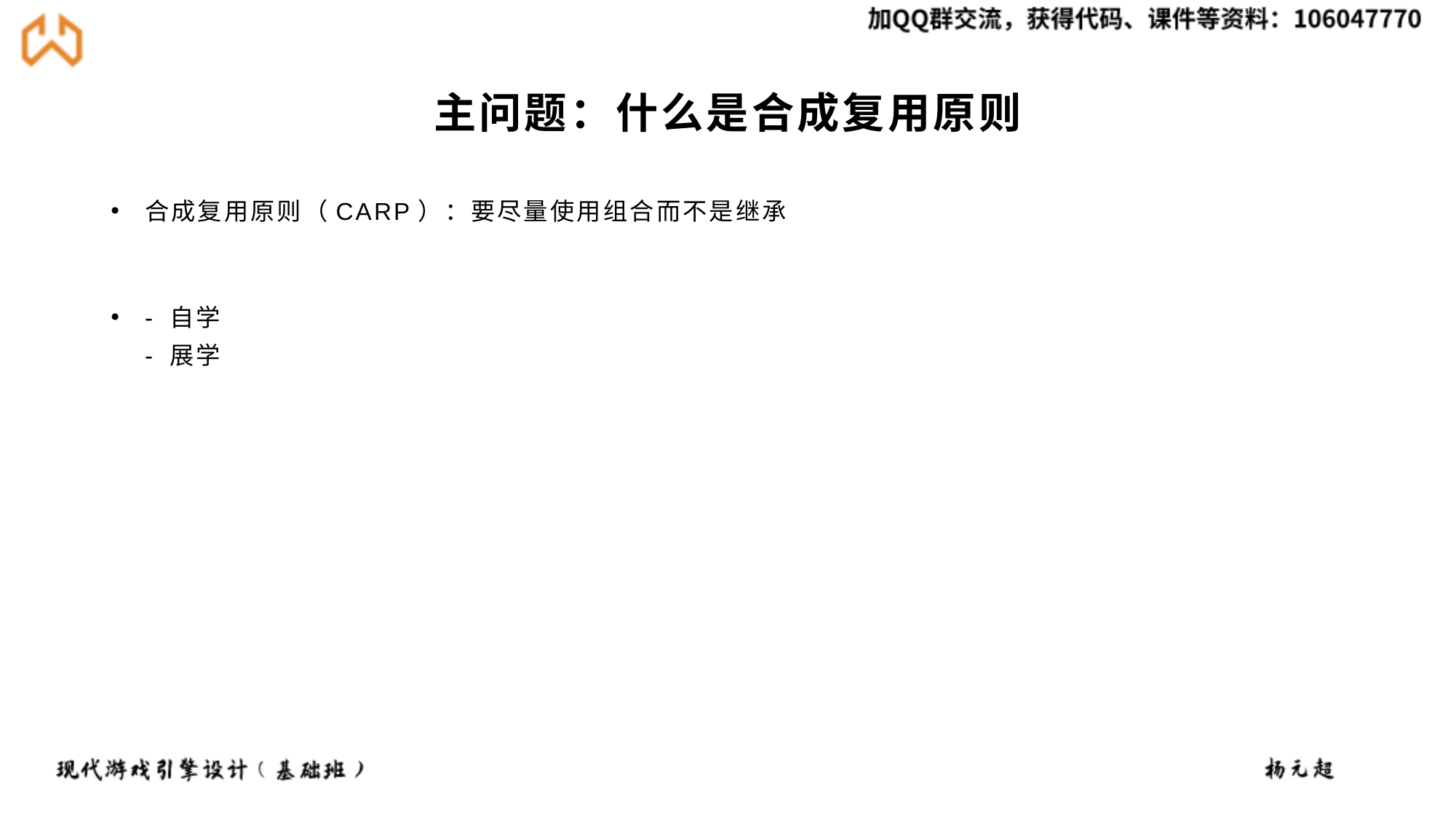

# 主问题：什么是合成复用原则
合成复用原则（CARP）：要尽量使用组合而不是继承

- 自学
- 展学